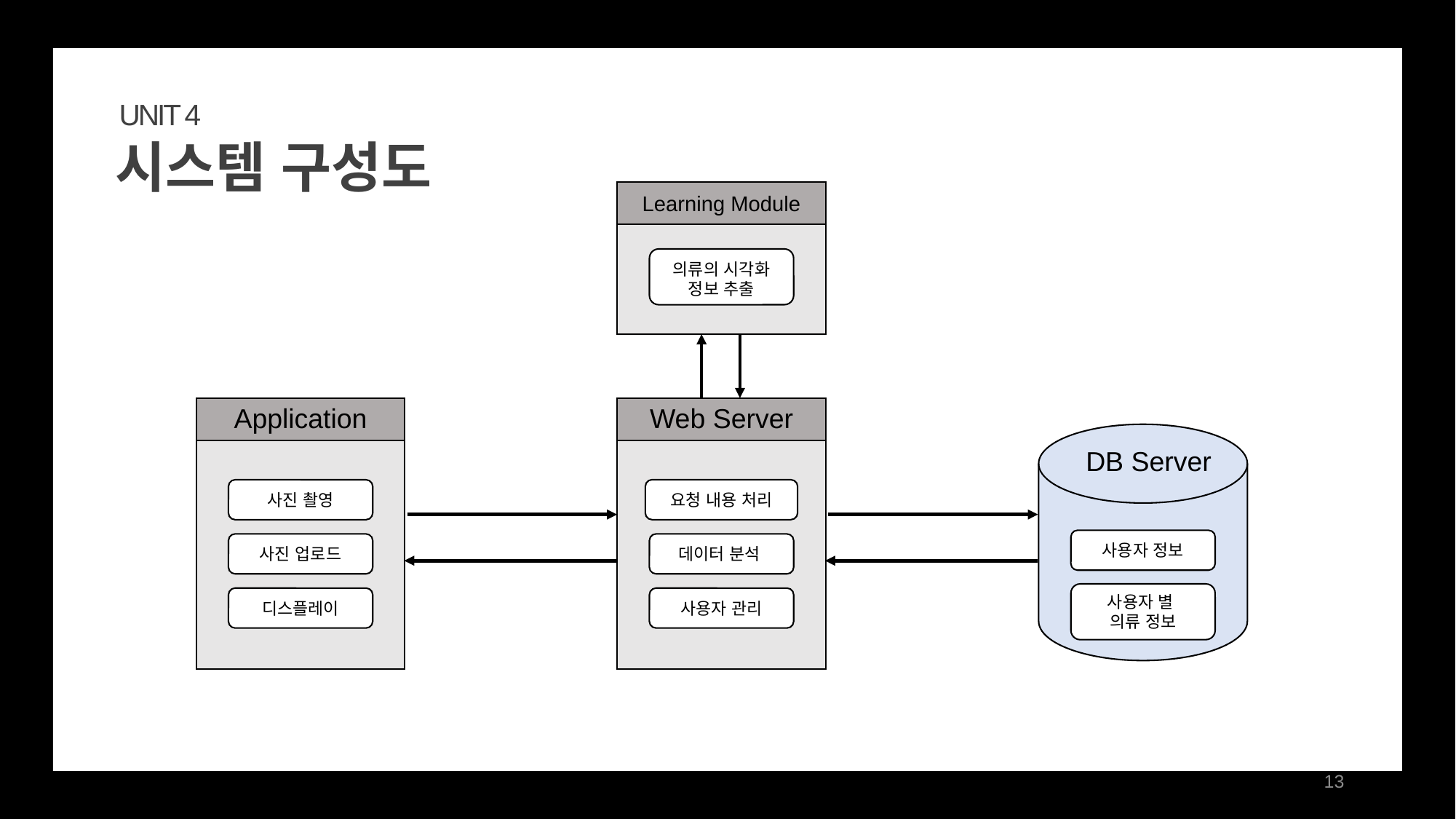

UNIT 4
시스템 구성도

Learning Module

의류의 시각화 정보 추출
Application

사진 촬영

사진 업로드

디스플레이
Web Server

요청 내용 처리

데이터 분석

사용자 관리

DB Server

사용자 정보

사용자 별
의류 정보
13